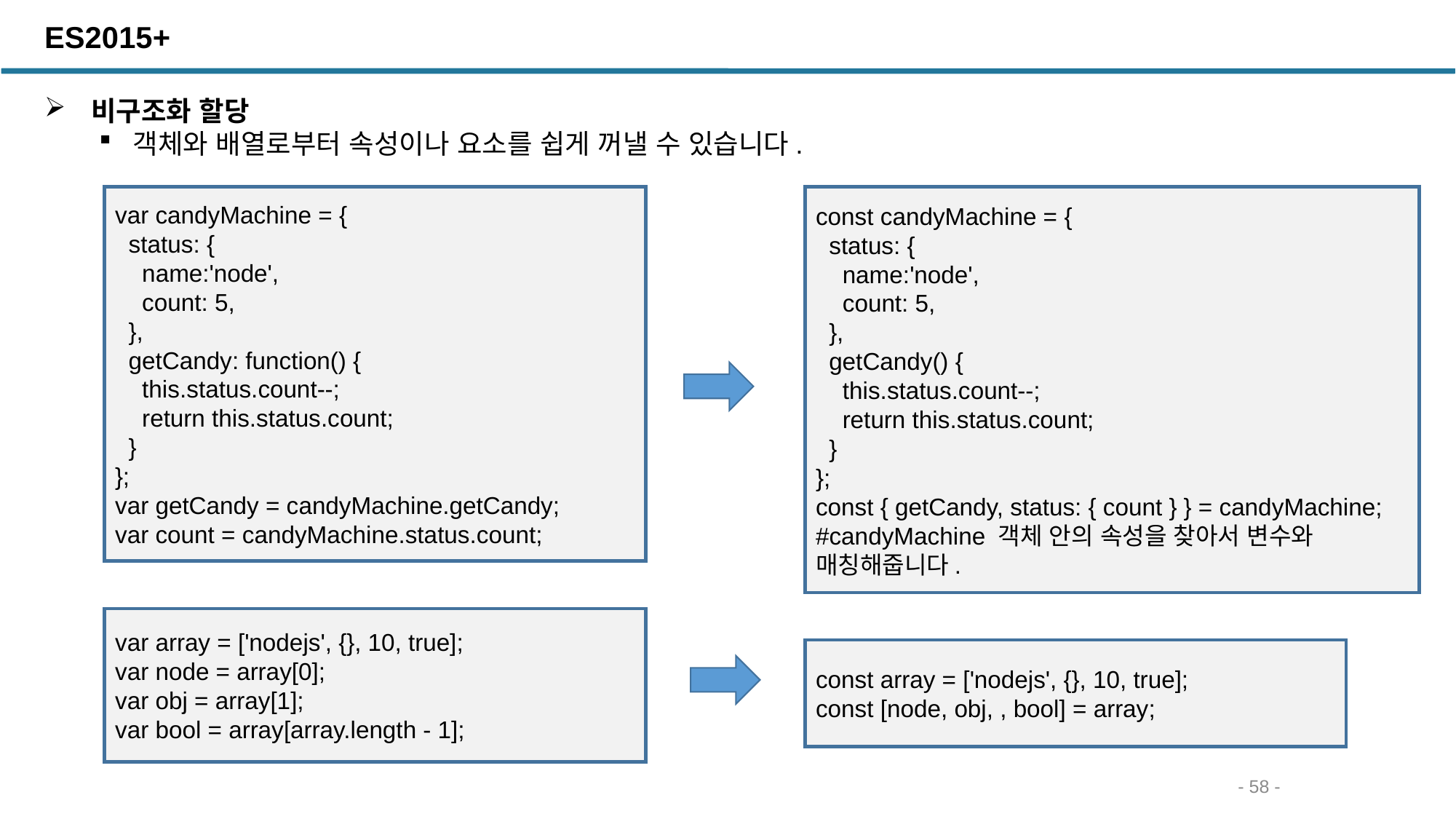

ES2015+
 비구조화 할당
객체와 배열로부터 속성이나 요소를 쉽게 꺼낼 수 있습니다.

var candyMachine = {
  status: {
    name:'node',
    count: 5,
  },
  getCandy: function() {
    this.status.count--;
    return this.status.count;
  }
};
var getCandy = candyMachine.getCandy;
var count = candyMachine.status.count;
const candyMachine = {
  status: {
    name:'node',
    count: 5,
  },
  getCandy() {
    this.status.count--;
    return this.status.count;
  }
};
const { getCandy, status: { count } } = candyMachine;
#candyMachine 객체 안의 속성을 찾아서 변수와 매칭해줍니다.

var array = ['nodejs', {}, 10, true];
var node = array[0];
var obj = array[1];
var bool = array[array.length - 1];
const array = ['nodejs', {}, 10, true];
const [node, obj, , bool] = array;

- 58 -